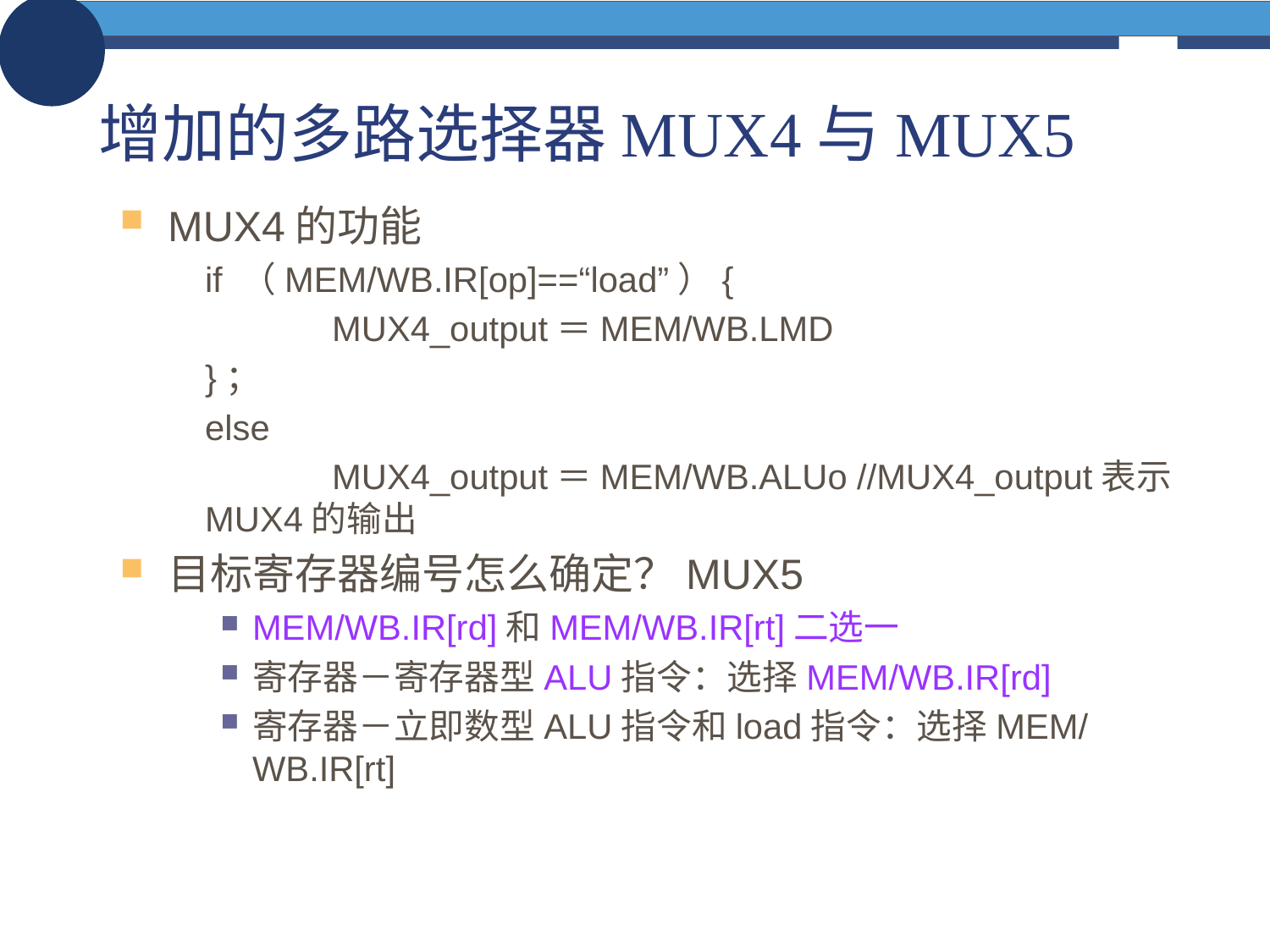

# 增加的多路选择器MUX4与MUX5
MUX4的功能
if （MEM/WB.IR[op]==“load”）{
	MUX4_output＝MEM/WB.LMD
}；
else
	MUX4_output＝MEM/WB.ALUo //MUX4_output表示MUX4的输出
目标寄存器编号怎么确定？MUX5
MEM/WB.IR[rd]和MEM/WB.IR[rt]二选一
寄存器－寄存器型ALU指令：选择MEM/WB.IR[rd]
寄存器－立即数型ALU指令和load指令：选择MEM/WB.IR[rt]